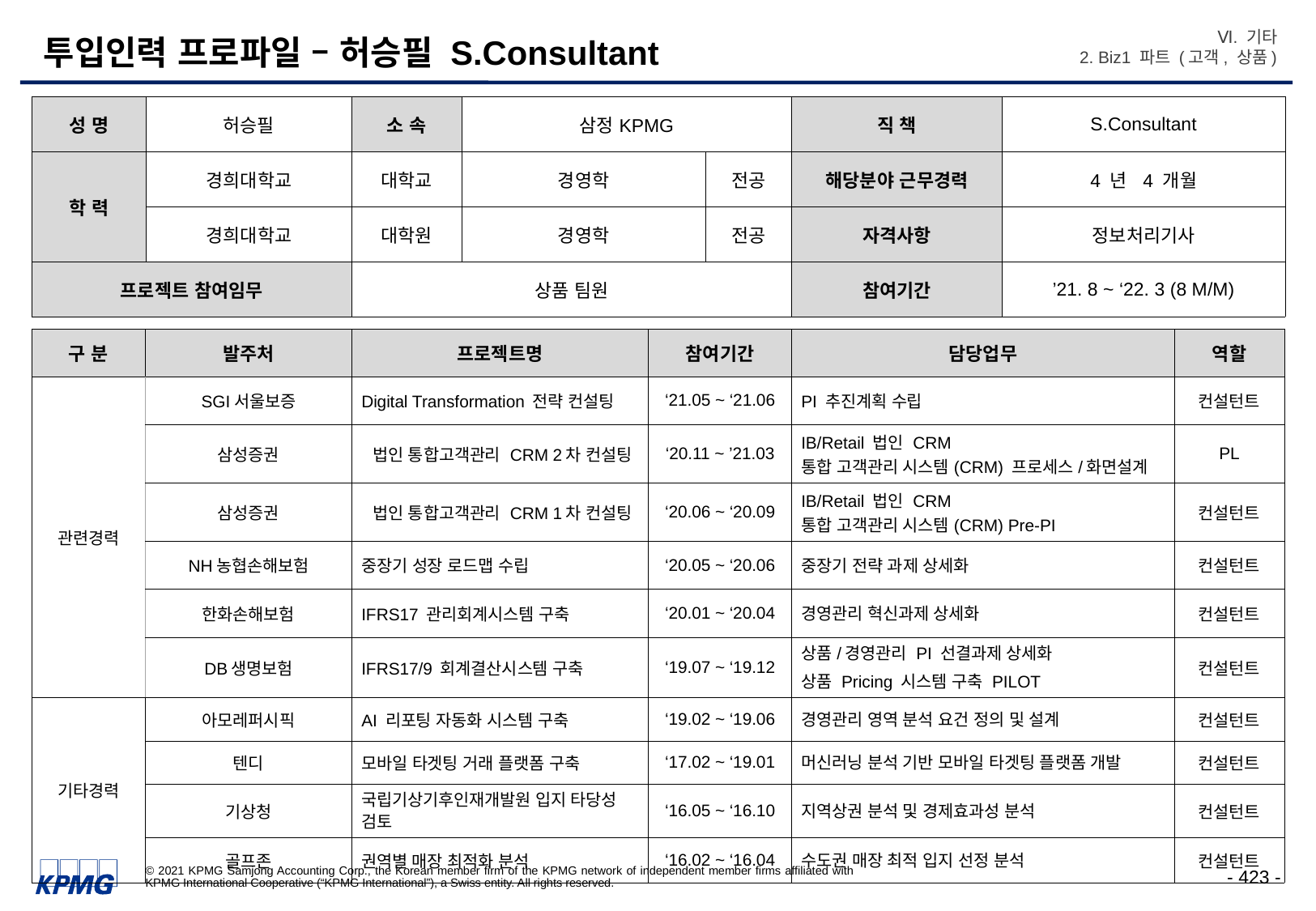

Ⅵ. 기타
2. Biz1 파트 (고객, 상품)
# 투입인력 프로파일 – 허승필 S.Consultant
| 성 명 | 허승필 | 소 속 | 삼정KPMG |  | 직 책 | S.Consultant |
| --- | --- | --- | --- | --- | --- | --- |
| 학 력 | 경희대학교 | 대학교 | 경영학 | 전공 | 해당분야 근무경력 | 4 년 4 개월 |
|  | 경희대학교 | 대학원 | 경영학 | 전공 | 자격사항 | 정보처리기사 |
| 프로젝트 참여임무 |  | 상품 팀원 |  |  | 참여기간 | ’21. 8 ~ ‘22. 3 (8 M/M) |
| 구 분 | 발주처 | 프로젝트명 | 참여기간 | 담당업무 | 역할 |
| --- | --- | --- | --- | --- | --- |
| 관련경력 | SGI서울보증 | Digital Transformation 전략 컨설팅 | ‘21.05 ~ ‘21.06 | PI 추진계획 수립 | 컨설턴트 |
|  | 삼성증권 | 법인 통합고객관리 CRM 2차 컨설팅 | ‘20.11 ~ ’21.03 | IB/Retail 법인 CRM 통합 고객관리 시스템(CRM) 프로세스/화면설계 | PL |
|  | 삼성증권 | 법인 통합고객관리 CRM 1차 컨설팅 | ‘20.06 ~ ‘20.09 | IB/Retail 법인 CRM 통합 고객관리 시스템(CRM) Pre-PI | 컨설턴트 |
|  | NH농협손해보험 | 중장기 성장 로드맵 수립 | ‘20.05 ~ ‘20.06 | 중장기 전략 과제 상세화 | 컨설턴트 |
|  | 한화손해보험 | IFRS17 관리회계시스템 구축 | ‘20.01 ~ ‘20.04 | 경영관리 혁신과제 상세화 | 컨설턴트 |
|  | DB생명보험 | IFRS17/9 회계결산시스템 구축 | ‘19.07 ~ ‘19.12 | 상품/경영관리 PI 선결과제 상세화 상품 Pricing 시스템 구축 PILOT | 컨설턴트 |
| 기타경력 | 아모레퍼시픽 | AI 리포팅 자동화 시스템 구축 | ‘19.02 ~ ‘19.06 | 경영관리 영역 분석 요건 정의 및 설계 | 컨설턴트 |
|  | 텐디 | 모바일 타겟팅 거래 플랫폼 구축 | ‘17.02 ~ ‘19.01 | 머신러닝 분석 기반 모바일 타겟팅 플랫폼 개발 | 컨설턴트 |
|  | 기상청 | 국립기상기후인재개발원 입지 타당성 검토 | ‘16.05 ~ ‘16.10 | 지역상권 분석 및 경제효과성 분석 | 컨설턴트 |
|  | 골프존 | 권역별 매장 최적화 분석 | ‘16.02 ~ ‘16.04 | 수도권 매장 최적 입지 선정 분석 | 컨설턴트 |